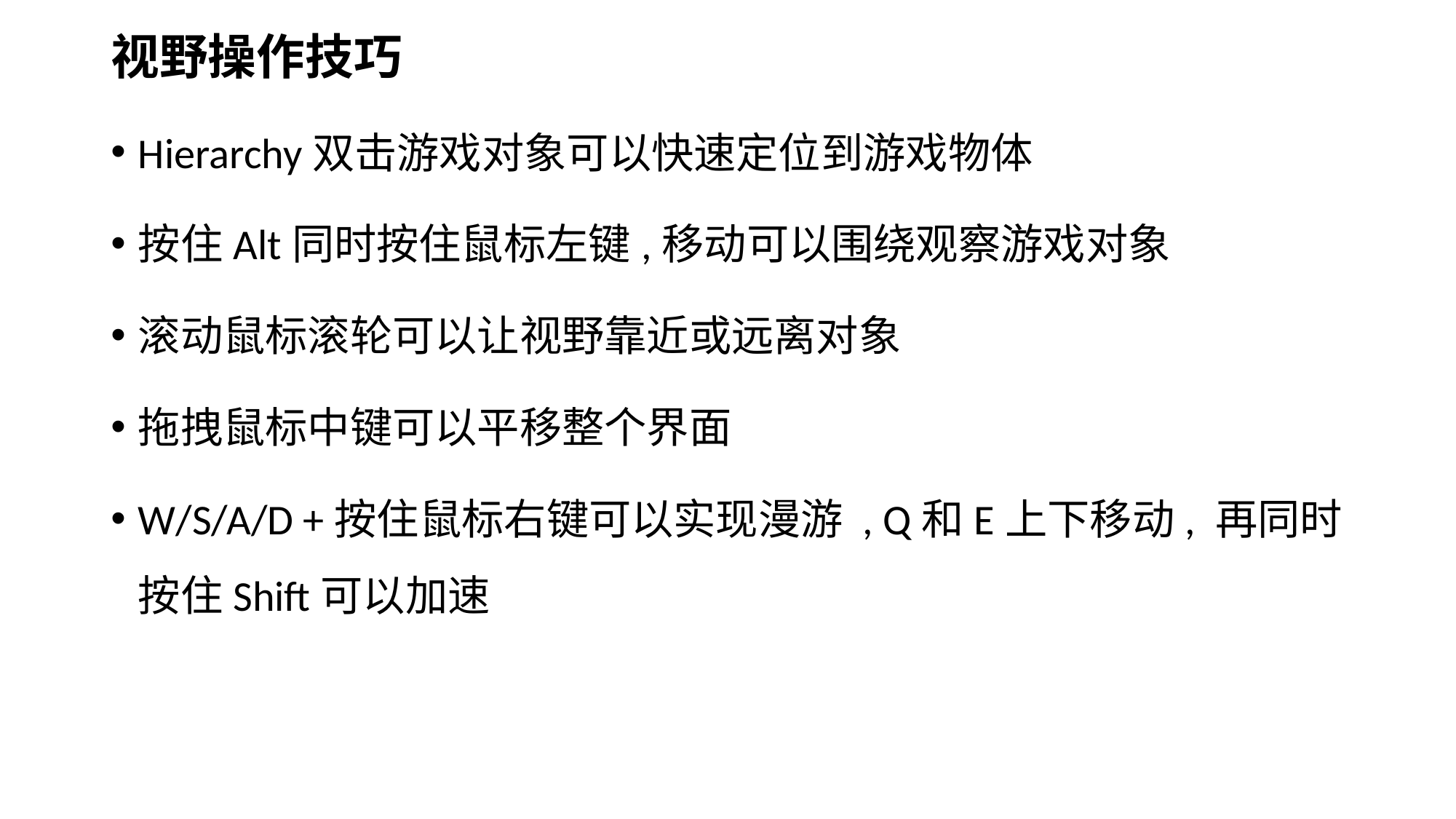

视野操作技巧
Hierarchy双击游戏对象可以快速定位到游戏物体
按住Alt同时按住鼠标左键,移动可以围绕观察游戏对象
滚动鼠标滚轮可以让视野靠近或远离对象
拖拽鼠标中键可以平移整个界面
W/S/A/D +按住鼠标右键可以实现漫游 , Q和E上下移动, 再同时按住Shift可以加速